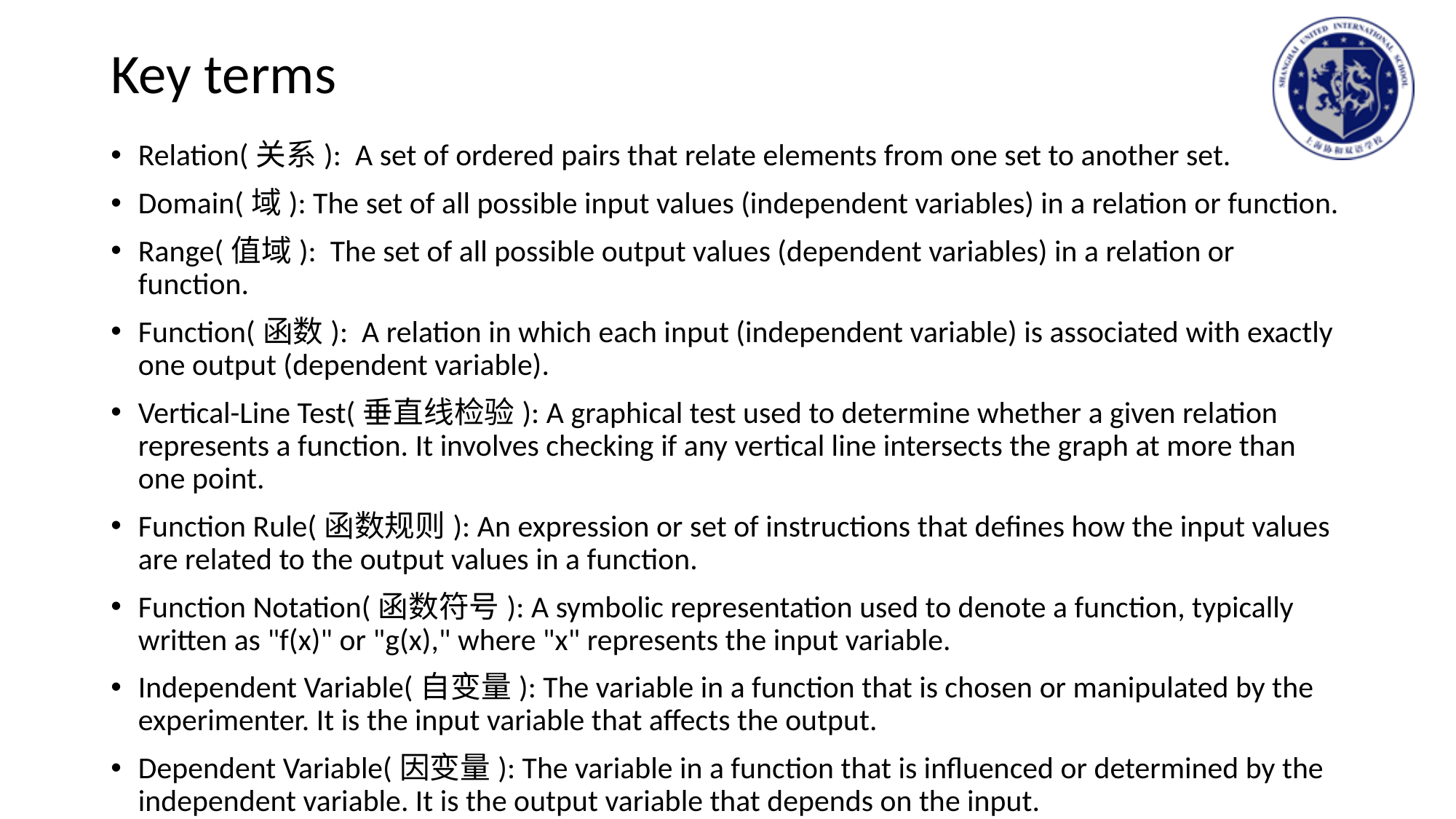

# Key terms
Relation(关系):  A set of ordered pairs that relate elements from one set to another set.
Domain(域): The set of all possible input values (independent variables) in a relation or function.
Range(值域):  The set of all possible output values (dependent variables) in a relation or function.
Function(函数):  A relation in which each input (independent variable) is associated with exactly one output (dependent variable).
Vertical-Line Test(垂直线检验): A graphical test used to determine whether a given relation represents a function. It involves checking if any vertical line intersects the graph at more than one point.
Function Rule(函数规则): An expression or set of instructions that defines how the input values are related to the output values in a function.
Function Notation(函数符号): A symbolic representation used to denote a function, typically written as "f(x)" or "g(x)," where "x" represents the input variable.
Independent Variable(自变量): The variable in a function that is chosen or manipulated by the experimenter. It is the input variable that affects the output.
Dependent Variable(因变量): The variable in a function that is influenced or determined by the independent variable. It is the output variable that depends on the input.